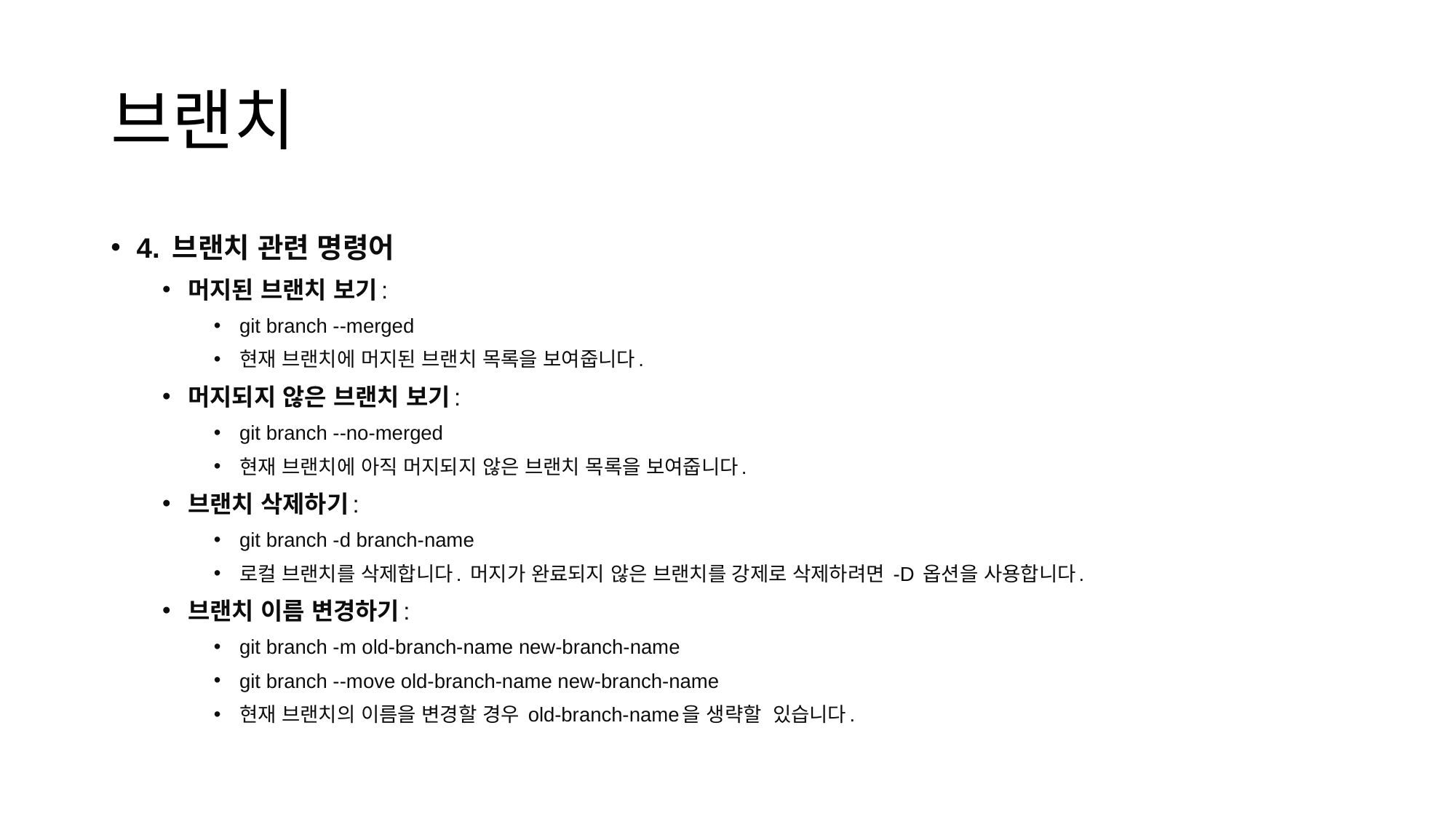

# 브랜치
4. 브랜치 관련 명령어
머지된 브랜치 보기:
git branch --merged
현재 브랜치에 머지된 브랜치 목록을 보여줍니다.
머지되지 않은 브랜치 보기:
git branch --no-merged
현재 브랜치에 아직 머지되지 않은 브랜치 목록을 보여줍니다.
브랜치 삭제하기:
git branch -d branch-name
로컬 브랜치를 삭제합니다. 머지가 완료되지 않은 브랜치를 강제로 삭제하려면 -D 옵션을 사용합니다.
브랜치 이름 변경하기:
git branch -m old-branch-name new-branch-name
git branch --move old-branch-name new-branch-name
현재 브랜치의 이름을 변경할 경우 old-branch-name을 생략할  있습니다.